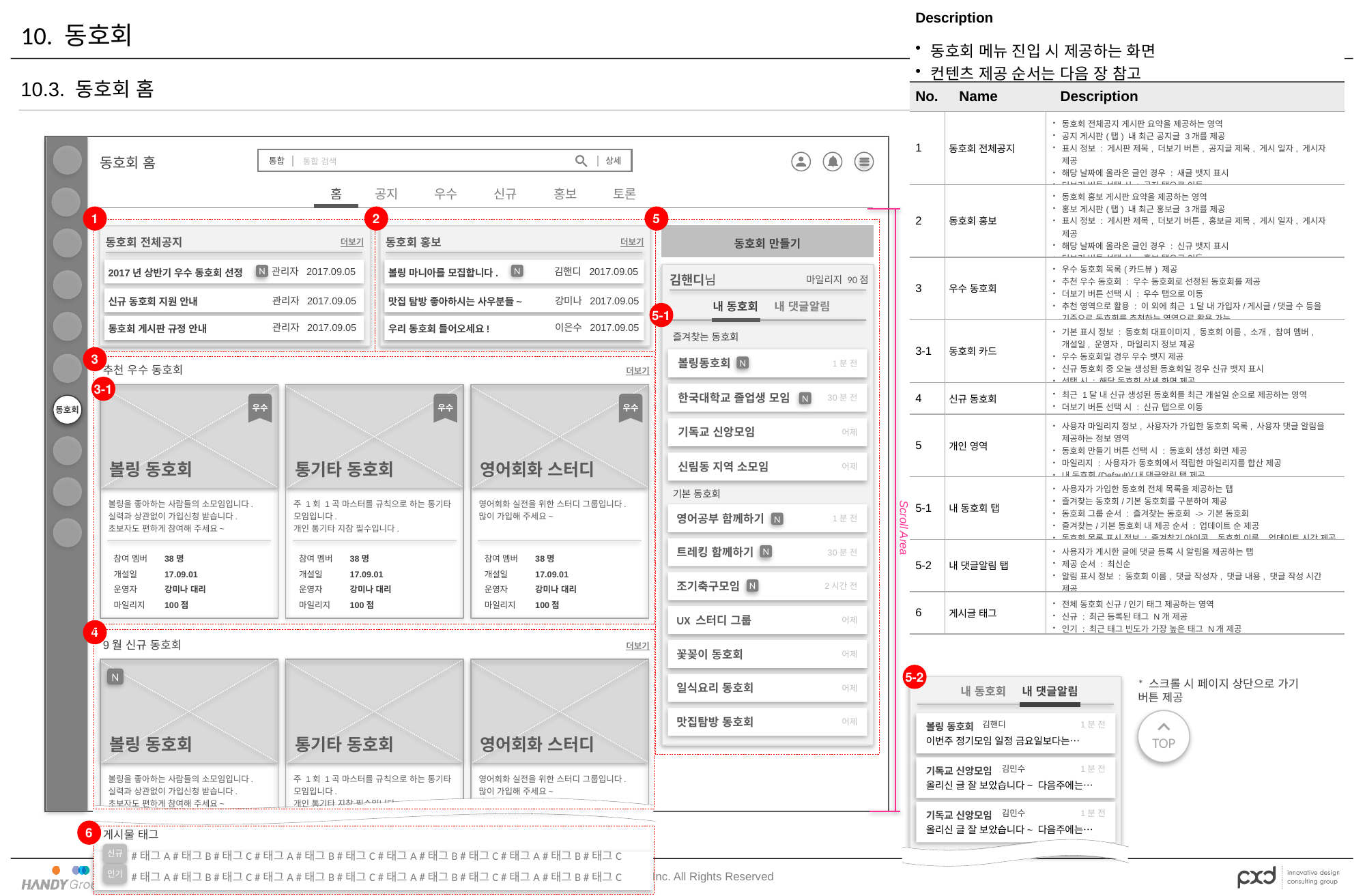

| Description |  |  |
| --- | --- | --- |
| 동호회 메뉴 진입 시 제공하는 화면 컨텐츠 제공 순서는 다음 장 참고 |  |  |
| No. | Name | Description |
| 1 | 동호회 전체공지 | 동호회 전체공지 게시판 요약을 제공하는 영역 공지 게시판(탭) 내 최근 공지글 3개를 제공 표시 정보 : 게시판 제목, 더보기 버튼, 공지글 제목, 게시 일자, 게시자 제공 해당 날짜에 올라온 글인 경우 : 새글 뱃지 표시 더보기 버튼 선택 시 : 공지 탭으로 이동 |
| 2 | 동호회 홍보 | 동호회 홍보 게시판 요약을 제공하는 영역 홍보 게시판(탭) 내 최근 홍보글 3개를 제공 표시 정보 : 게시판 제목, 더보기 버튼, 홍보글 제목, 게시 일자, 게시자 제공 해당 날짜에 올라온 글인 경우 : 신규 뱃지 표시 더보기 버튼 선택 시 : 홍보 탭으로 이동 |
| 3 | 우수 동호회 | 우수 동호회 목록(카드뷰) 제공 추천 우수 동호회 : 우수 동호회로 선정된 동호회를 제공 더보기 버튼 선택 시 : 우수 탭으로 이동 추천 영역으로 활용 : 이 외에 최근 1달 내 가입자/게시글/댓글 수 등을 기준으로 동호회를 추천하는 영역으로 활용 가능 |
| 3-1 | 동호회 카드 | 기본 표시 정보 : 동호회 대표이미지, 동호회 이름, 소개, 참여 멤버, 개설일, 운영자, 마일리지 정보 제공 우수 동호회일 경우 우수 뱃지 제공 신규 동호회 중 오늘 생성된 동호회일 경우 신규 뱃지 표시 선택 시 : 해당 동호회 상세 화면 제공 |
| 4 | 신규 동호회 | 최근 1달 내 신규 생성된 동호회를 최근 개설일 순으로 제공하는 영역 더보기 버튼 선택 시 : 신규 탭으로 이동 |
| 5 | 개인 영역 | 사용자 마일리지 정보, 사용자가 가입한 동호회 목록, 사용자 댓글 알림을 제공하는 정보 영역 동호회 만들기 버튼 선택 시 : 동호회 생성 화면 제공 마일리지 : 사용자가 동호회에서 적립한 마일리지를 합산 제공 내 동호회(Default)/내 댓글알림 탭 제공 |
| 5-1 | 내 동호회 탭 | 사용자가 가입한 동호회 전체 목록을 제공하는 탭 즐겨찾는 동호회/기본 동호회를 구분하여 제공 동호회 그룹 순서 : 즐겨찾는 동호회 -> 기본 동호회 즐겨찾는/기본 동호회 내 제공 순서 : 업데이트 순 제공 동호회 목록 표시 정보 : 즐겨찾기 아이콘, 동호회 이름, 업데이트 시간 제공 |
| 5-2 | 내 댓글알림 탭 | 사용자가 게시한 글에 댓글 등록 시 알림을 제공하는 탭 제공 순서 : 최신순 알림 표시 정보 : 동호회 이름, 댓글 작성자, 댓글 내용, 댓글 작성 시간 제공 알림 히스토리 : 댓글 생성 N일 초과 시 삭제 |
| 6 | 게시글 태그 | 전체 동호회 신규/인기 태그 제공하는 영역 신규 : 최근 등록된 태그 N개 제공 인기 : 최근 태그 빈도가 가장 높은 태그 N개 제공 |
# 10. 동호회
10.3. 동호회 홈

동호회

동호회 홈

통합
통합 검색
상세
홈
공지
우수
신규
홍보
토론

1

2

5

Scroll Area

동호회 전체공지
더보기

2017년 상반기 우수 동호회 선정
관리자  2017.09.05

신규 동호회 지원 안내
관리자  2017.09.05

동호회 게시판 규정 안내
관리자  2017.09.05

동호회 홍보
더보기

볼링 마니아를 모집합니다.
김핸디  2017.09.05

맛집 탐방 좋아하시는 사우분들~
강미나  2017.09.05

우리 동호회 들어오세요!
이은수  2017.09.05
동호회 만들기

N
N
김핸디님
마일리지 90점
내 동호회
내 댓글알림
5-1

즐겨찾는 동호회
3

볼링동호회

N
1분 전
추천 우수 동호회
더보기
3-1

우수
볼링 동호회
볼링을 좋아하는 사람들의 소모임입니다.
실력과 상관없이 가입신청 받습니다.
초보자도 편하게 참여해 주세요~
참여 멤버
개설일
운영자
마일리지
38명
17.09.01
강미나 대리
100점

우수
통기타 동호회
주 1회 1곡 마스터를 규칙으로 하는 통기타 모임입니다.
개인 통기타 지참 필수입니다.
참여 멤버
개설일
운영자
마일리지
38명
17.09.01
강미나 대리
100점

우수
영어회화 스터디
영어회화 실전을 위한 스터디 그룹입니다.
많이 가입해 주세요~
참여 멤버
개설일
운영자
마일리지
38명
17.09.01
강미나 대리
100점
한국대학교 졸업생 모임
N
30분 전

기독교 신앙모임
어제

신림동 지역 소모임
어제
기본 동호회

영어공부 함께하기
N
1분 전

N
트레킹 함께하기
30분 전

조기축구모임
N
2시간 전

UX 스터디 그룹
어제
4

9월 신규 동호회

꽃꽂이 동호회
어제
더보기

5-2

N

일식요리 동호회
어제

* 스크롤 시 페이지 상단으로 가기 버튼 제공
내 동호회
내 댓글알림

맛집탐방 동호회
어제
TOP

볼링 동호회
이번주 정기모임 일정 금요일보다는…
김핸디
1분 전
볼링 동호회
통기타 동호회
영어회화 스터디

기독교 신앙모임
올리신 글 잘 보았습니다~ 다음주에는…
김민수
1분 전
볼링을 좋아하는 사람들의 소모임입니다.
실력과 상관없이 가입신청 받습니다.
초보자도 편하게 참여해 주세요~
주 1회 1곡 마스터를 규칙으로 하는 통기타 모임입니다.
개인 통기타 지참 필수입니다.
영어회화 실전을 위한 스터디 그룹입니다.
많이 가입해 주세요~

기독교 신앙모임
올리신 글 잘 보았습니다~ 다음주에는…
김민수
1분 전
6

게시물 태그

#태그A #태그B #태그C #태그A #태그B #태그C #태그A #태그B #태그C #태그A #태그B #태그C
신규

#태그A #태그B #태그C #태그A #태그B #태그C #태그A #태그B #태그C #태그A #태그B #태그C
인기